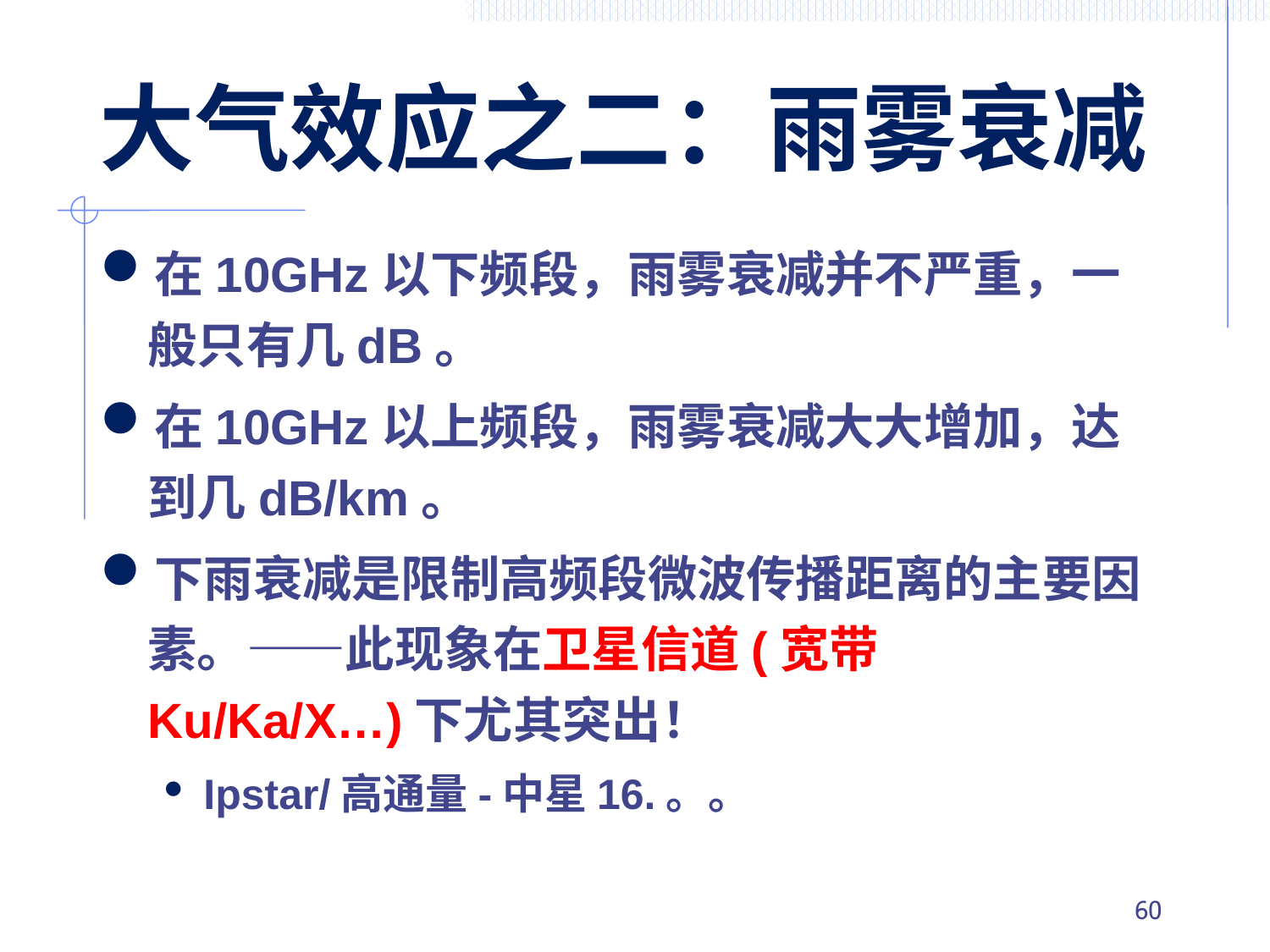

# 大气效应之二：雨雾衰减
在10GHz以下频段，雨雾衰减并不严重，一般只有几dB。
在10GHz以上频段，雨雾衰减大大增加，达到几dB/km。
下雨衰减是限制高频段微波传播距离的主要因素。——此现象在卫星信道(宽带 Ku/Ka/X…)下尤其突出！
Ipstar/高通量-中星16.。。
60